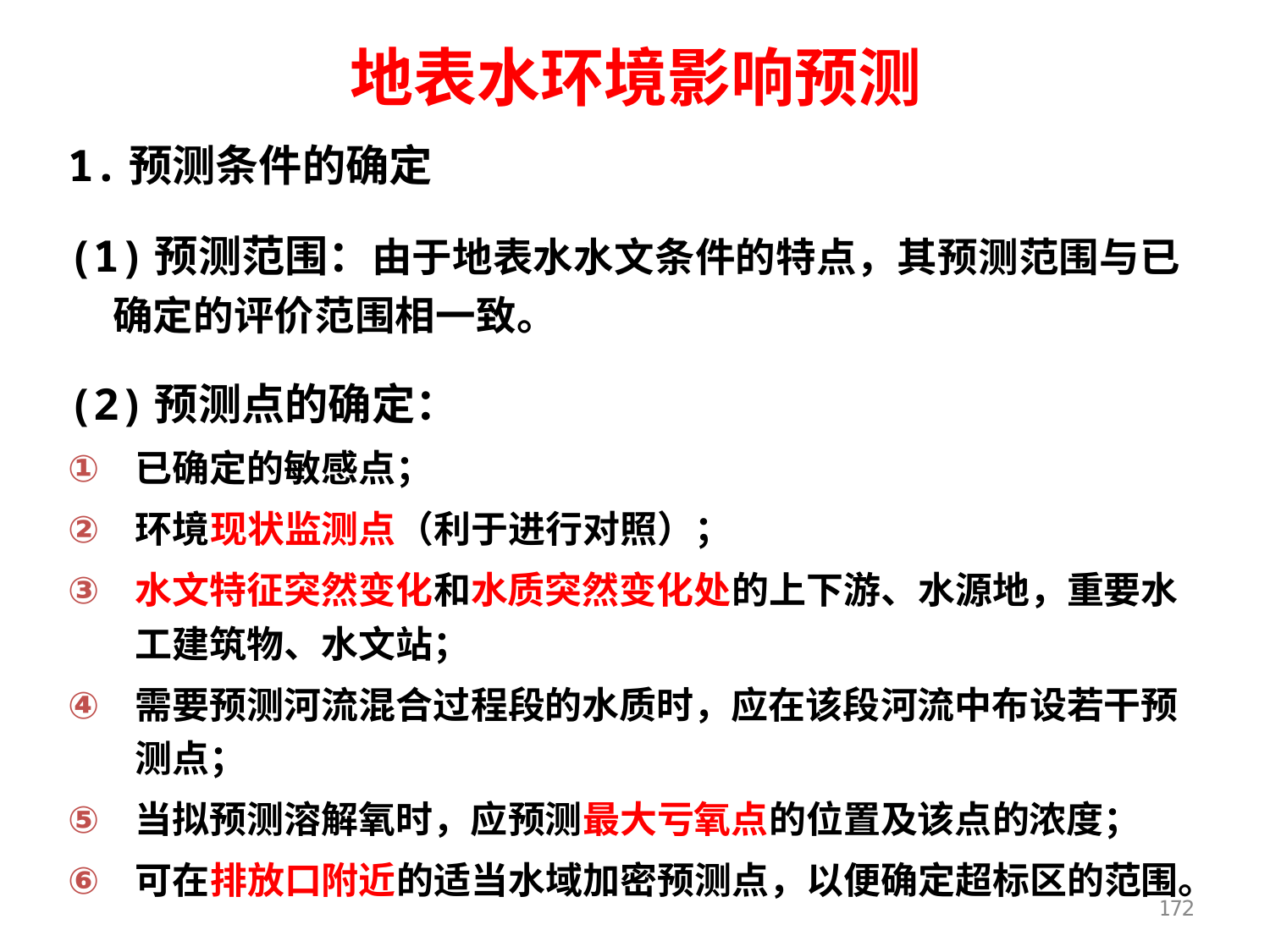

地表水环境影响预测
1.预测条件的确定
(1)预测范围：由于地表水水文条件的特点，其预测范围与已确定的评价范围相一致。
(2)预测点的确定：
已确定的敏感点；
环境现状监测点（利于进行对照）；
水文特征突然变化和水质突然变化处的上下游、水源地，重要水工建筑物、水文站；
需要预测河流混合过程段的水质时，应在该段河流中布设若干预测点；
当拟预测溶解氧时，应预测最大亏氧点的位置及该点的浓度；
可在排放口附近的适当水域加密预测点，以便确定超标区的范围。
172